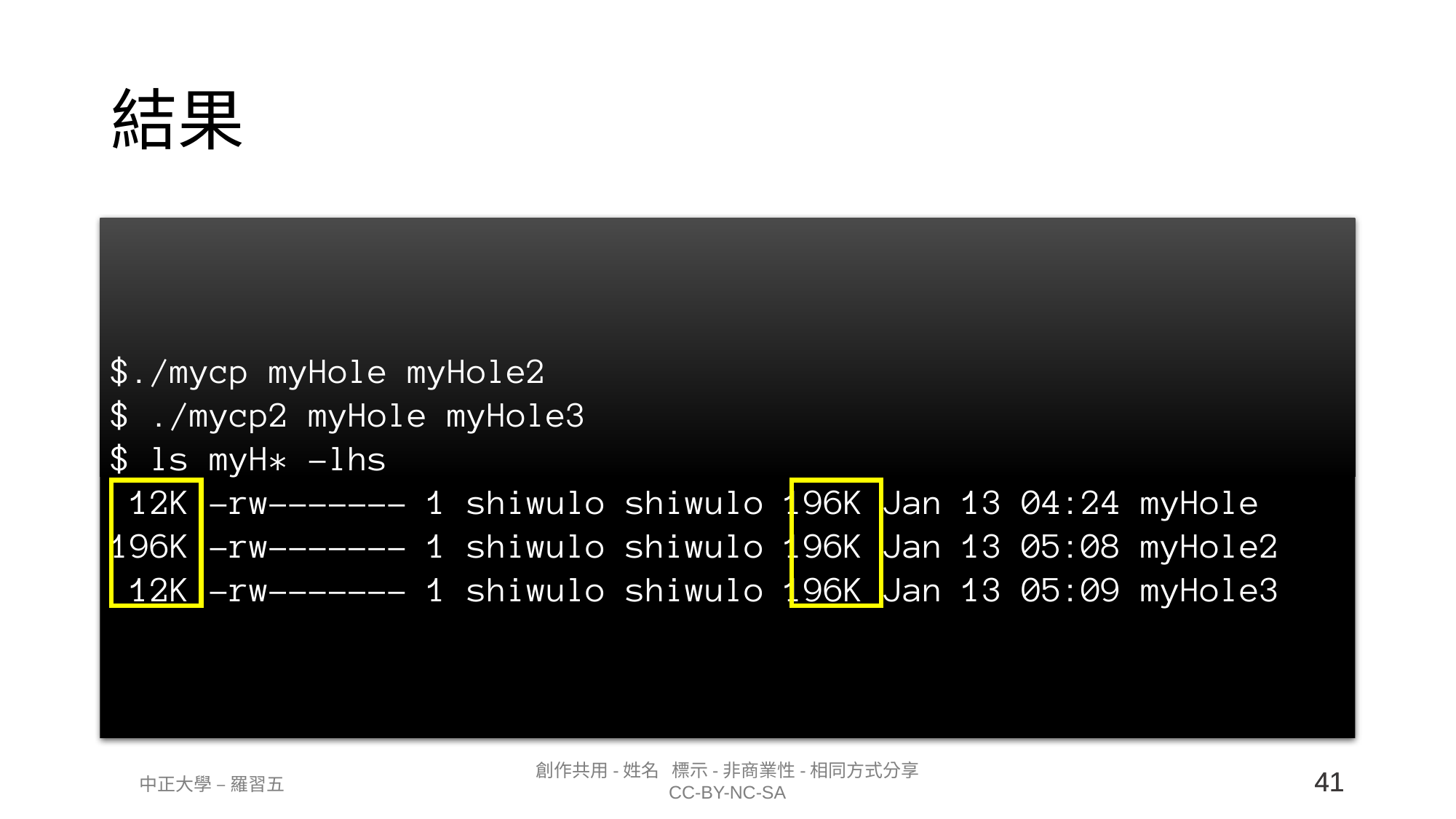

# 結果
$./mycp myHole myHole2
$ ./mycp2 myHole myHole3
$ ls myH* -lhs
 12K -rw------- 1 shiwulo shiwulo 196K Jan 13 04:24 myHole
196K -rw------- 1 shiwulo shiwulo 196K Jan 13 05:08 myHole2
 12K -rw------- 1 shiwulo shiwulo 196K Jan 13 05:09 myHole3